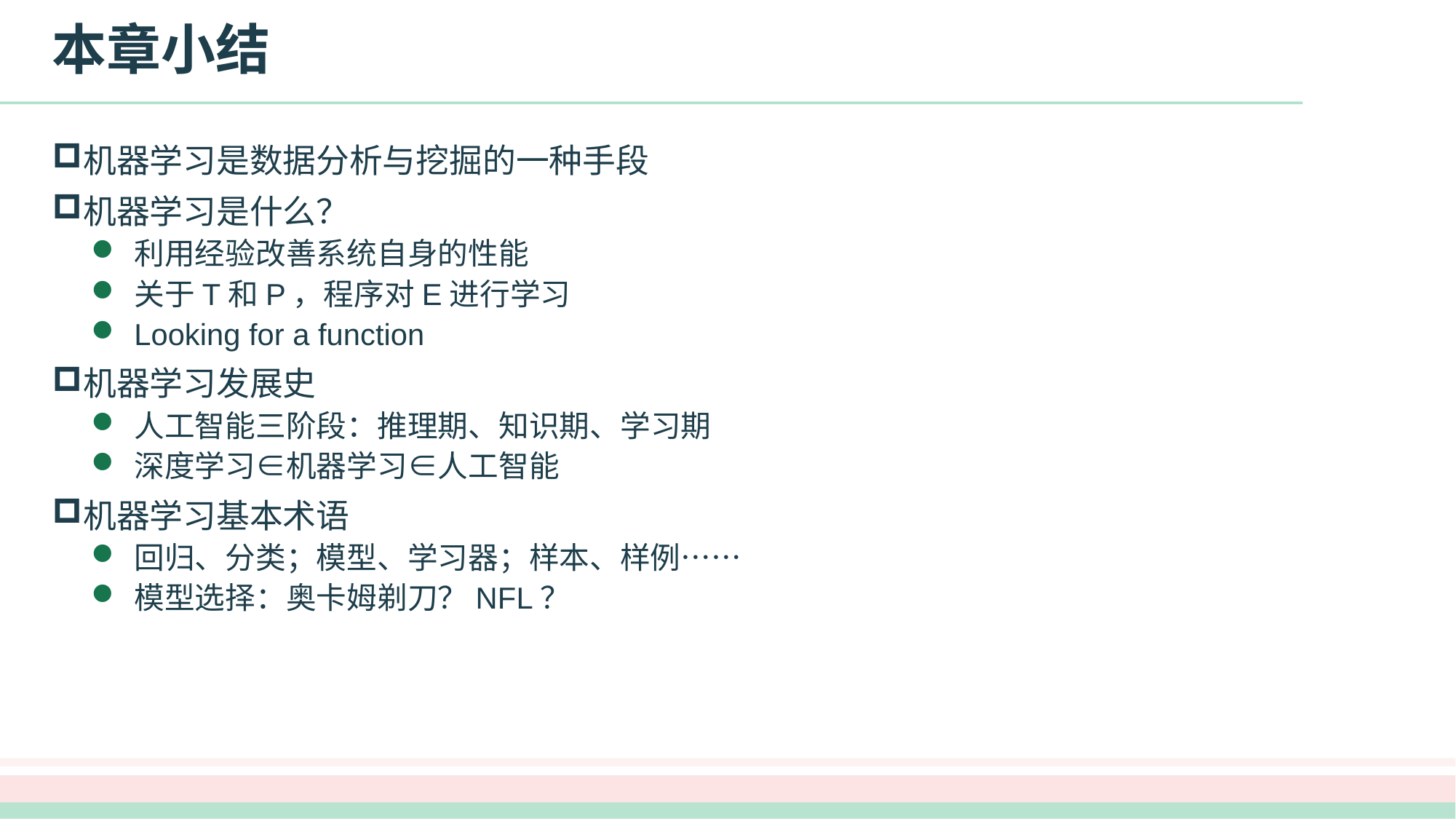

# 本章小结
机器学习是数据分析与挖掘的一种手段
机器学习是什么？
利用经验改善系统自身的性能
关于T和P，程序对E进行学习
Looking for a function
机器学习发展史
人工智能三阶段：推理期、知识期、学习期
深度学习∈机器学习∈人工智能
机器学习基本术语
回归、分类；模型、学习器；样本、样例……
模型选择：奥卡姆剃刀？NFL？